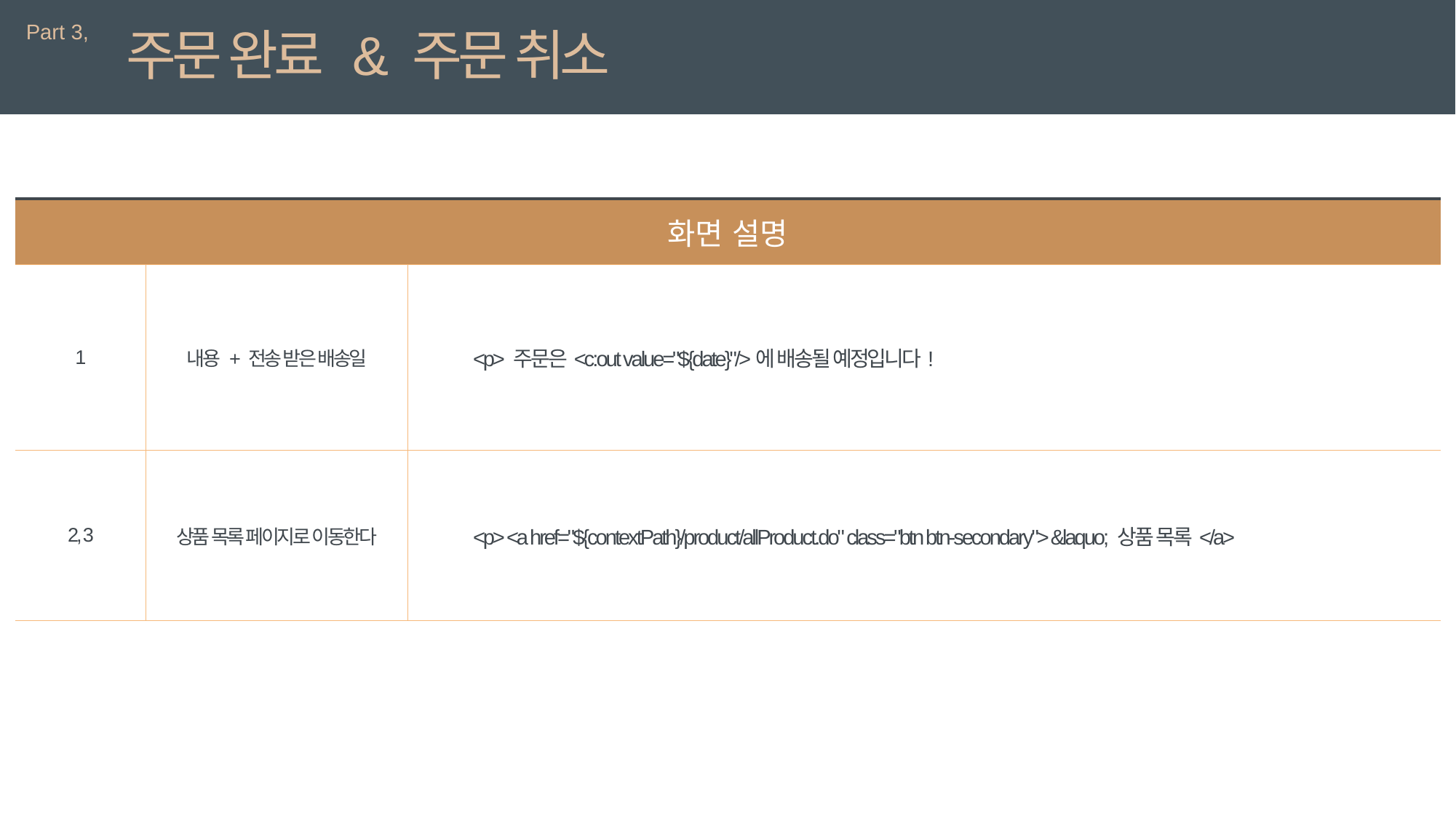

Part 3,
주문 완료 & 주문 취소
| 화면 설명 |  | 상세 설명 |
| --- | --- | --- |
| 1 | 내용 + 전송 받은 배송일 | <p> 주문은<c:out value="${date}"/>에 배송될 예정입니다! |
| 2, 3 | 상품 목록 페이지로 이동한다 | <p> <a href="${contextPath}/product/allProduct.do" class="btn btn-secondary"> &laquo; 상품 목록</a> |